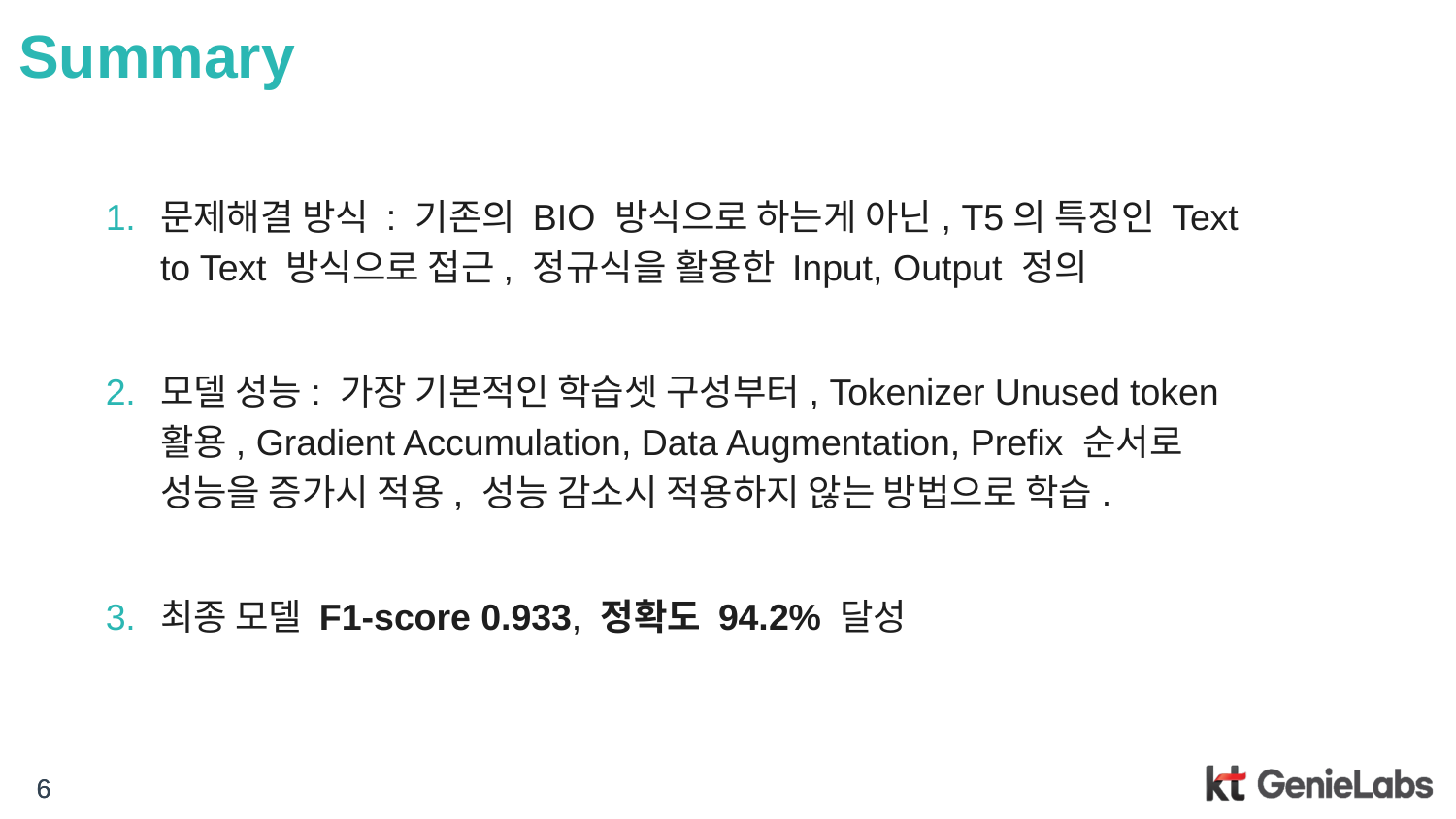

# Summary
문제해결 방식 : 기존의 BIO 방식으로 하는게 아닌, T5의 특징인 Text to Text 방식으로 접근, 정규식을 활용한 Input, Output 정의

모델 성능: 가장 기본적인 학습셋 구성부터, Tokenizer Unused token 활용, Gradient Accumulation, Data Augmentation, Prefix 순서로 성능을 증가시 적용, 성능 감소시 적용하지 않는 방법으로 학습.

최종 모델 F1-score 0.933, 정확도 94.2% 달성

6
6